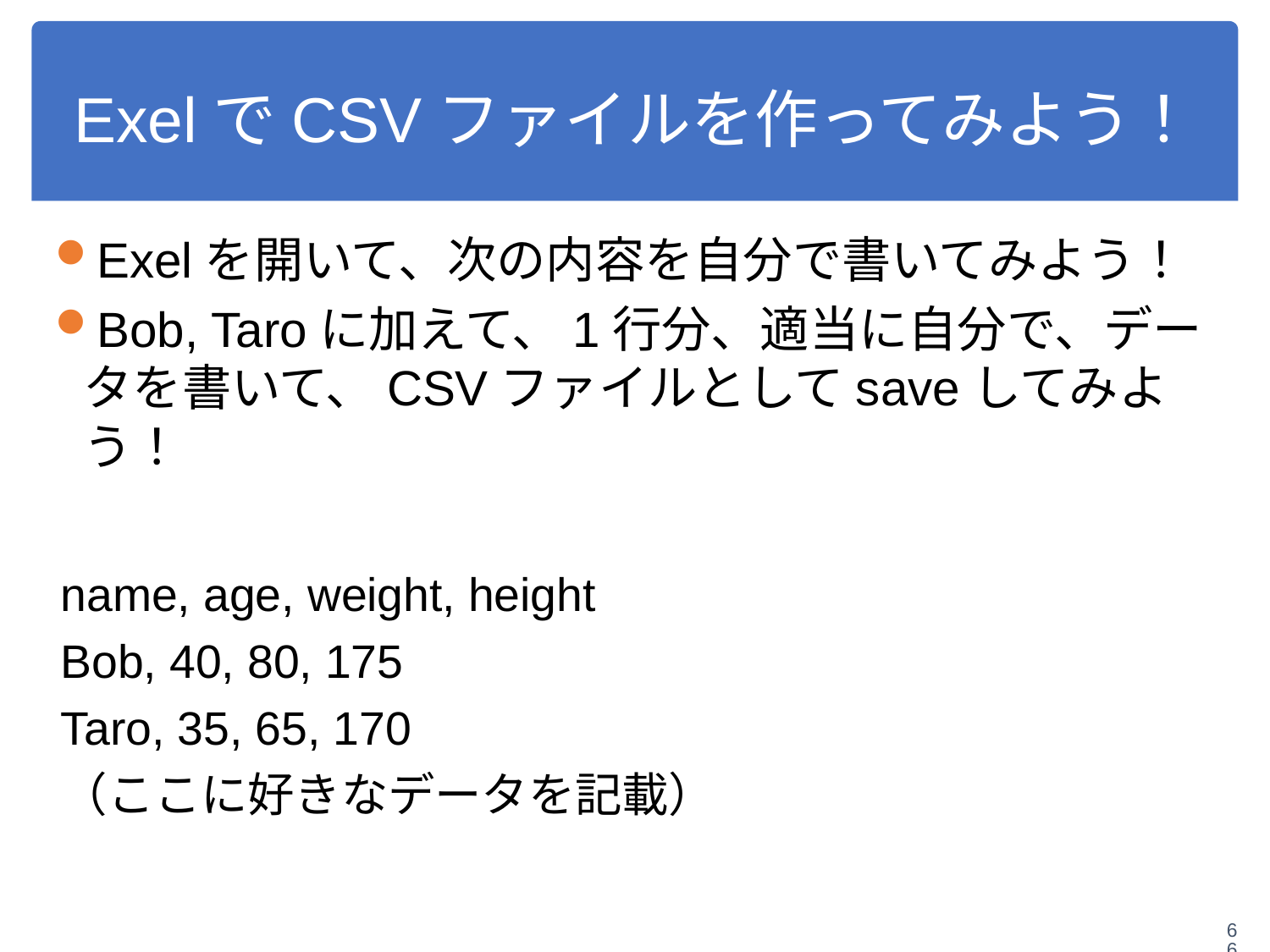

# ExelでCSVファイルを作ってみよう！
Exelを開いて、次の内容を自分で書いてみよう！
Bob, Taroに加えて、1行分、適当に自分で、データを書いて、CSVファイルとしてsaveしてみよう！

name, age, weight, height
Bob, 40, 80, 175
Taro, 35, 65, 170
（ここに好きなデータを記載）
66